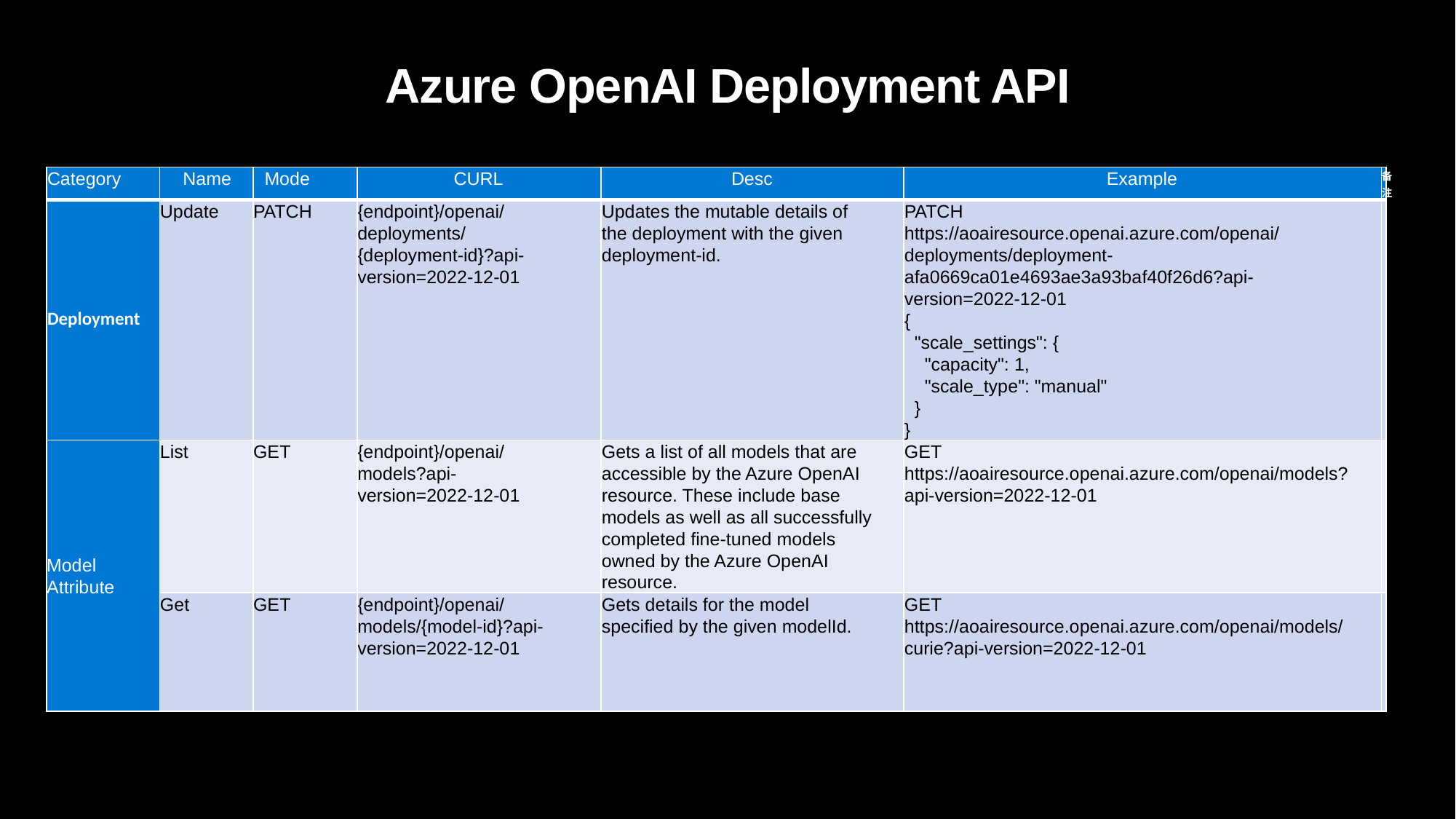

# Azure OpenAI Deployment API
| Category | Name | Mode | CURL | Desc | Example | 备注 |
| --- | --- | --- | --- | --- | --- | --- |
| Deployment | Update | PATCH | {endpoint}/openai/deployments/{deployment-id}?api-version=2022-12-01 | Updates the mutable details of the deployment with the given deployment-id. | PATCH https://aoairesource.openai.azure.com/openai/deployments/deployment-afa0669ca01e4693ae3a93baf40f26d6?api-version=2022-12-01 { "scale\_settings": { "capacity": 1, "scale\_type": "manual" } } |  |
| Model Attribute | List | GET | {endpoint}/openai/models?api-version=2022-12-01 | Gets a list of all models that are accessible by the Azure OpenAI resource. These include base models as well as all successfully completed fine-tuned models owned by the Azure OpenAI resource. | GET https://aoairesource.openai.azure.com/openai/models?api-version=2022-12-01 |  |
|  | Get | GET | {endpoint}/openai/models/{model-id}?api-version=2022-12-01 | Gets details for the model specified by the given modelId. | GET https://aoairesource.openai.azure.com/openai/models/curie?api-version=2022-12-01 |  |